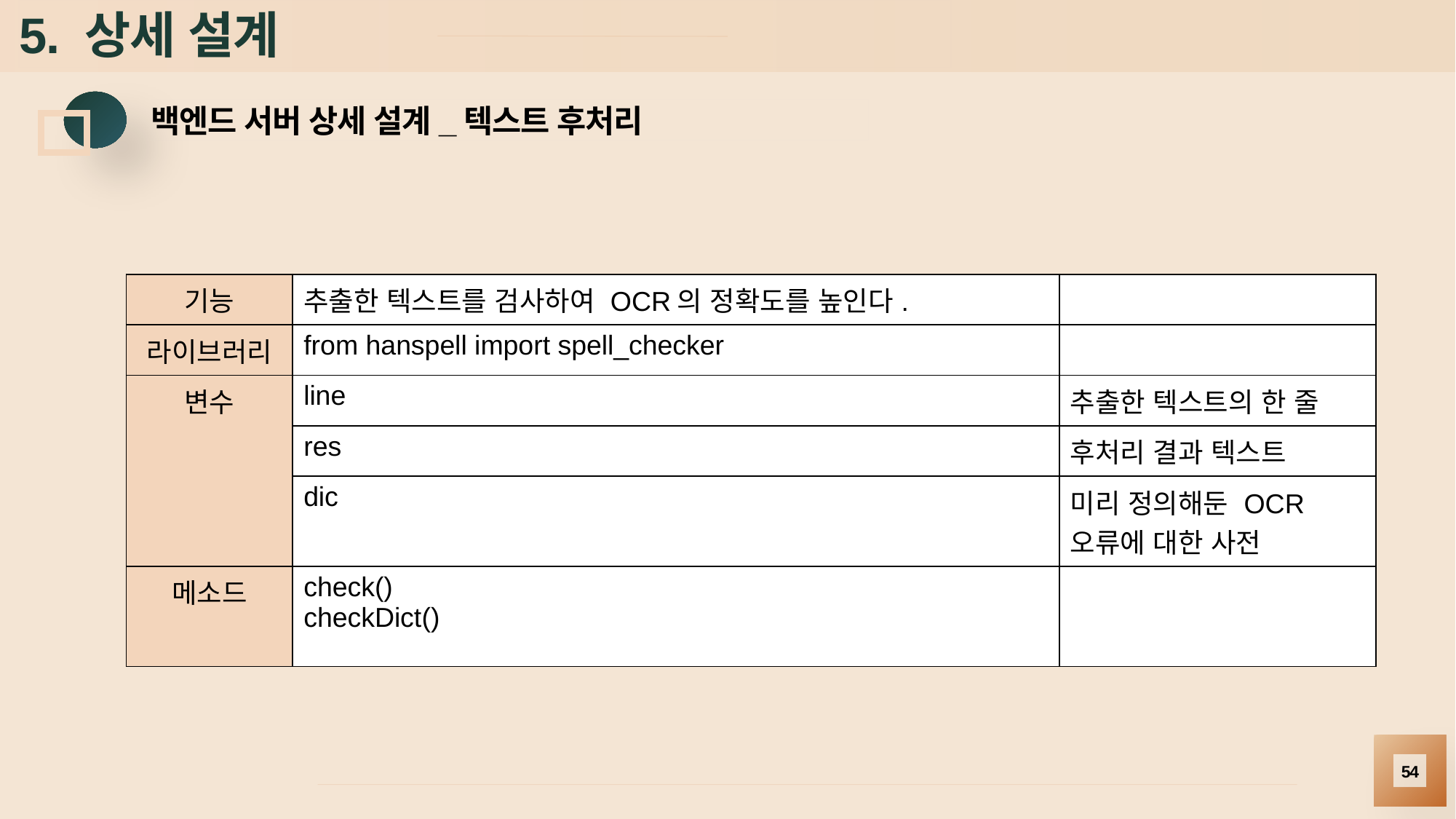

# 5. 상세 설계

백엔드 서버 상세 설계_텍스트 후처리

| 기능 | 추출한 텍스트를 검사하여 OCR의 정확도를 높인다. |  |
| --- | --- | --- |
| 라이브러리 | from hanspell import spell\_checker |  |
| 변수 | line | 추출한 텍스트의 한 줄 |
|  | res | 후처리 결과 텍스트 |
|  | dic | 미리 정의해둔 OCR오류에 대한 사전 |
| 메소드 | check() checkDict() |  |
54